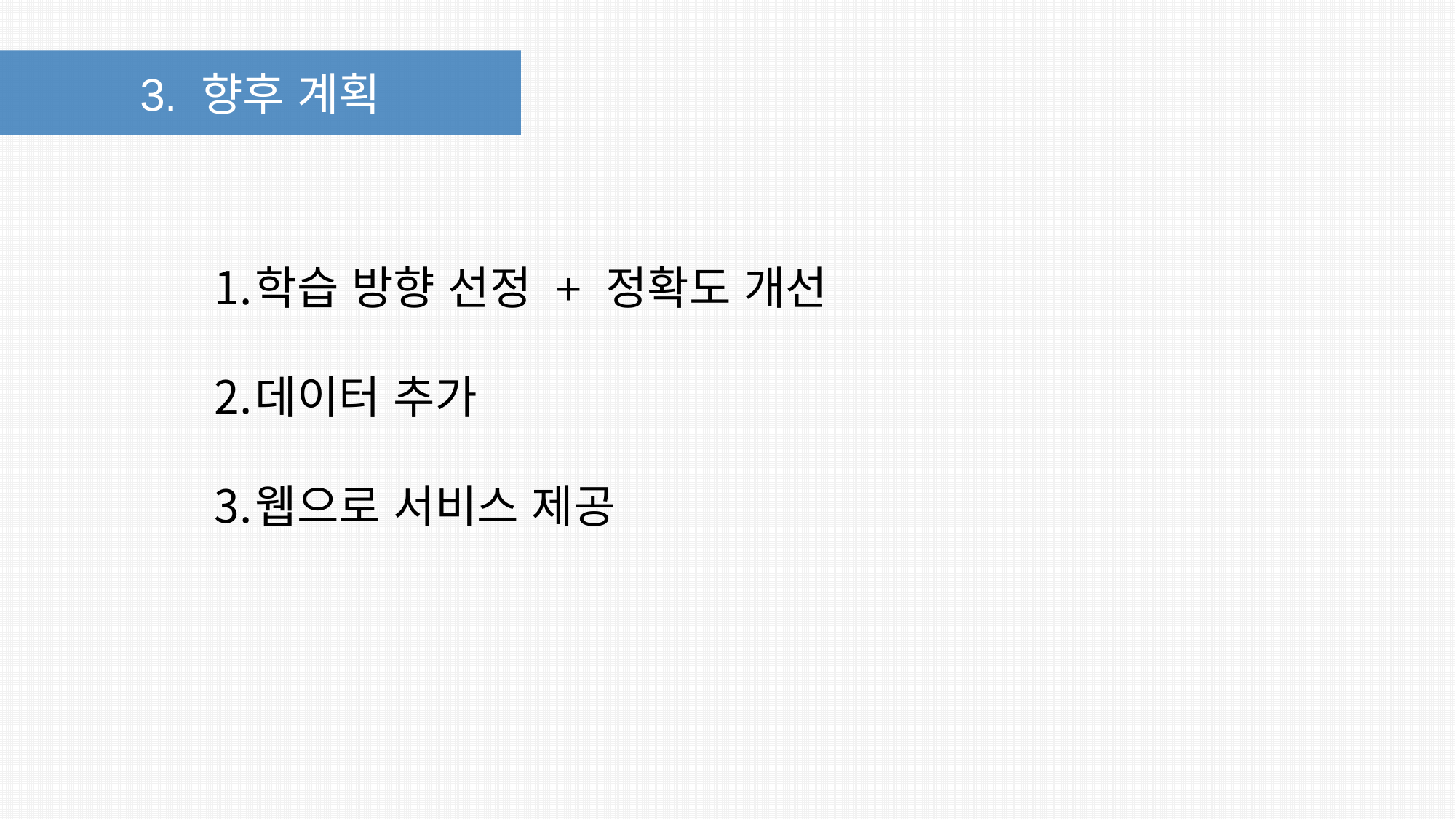

3. 향후 계획
학습 방향 선정 + 정확도 개선

데이터 추가

웹으로 서비스 제공